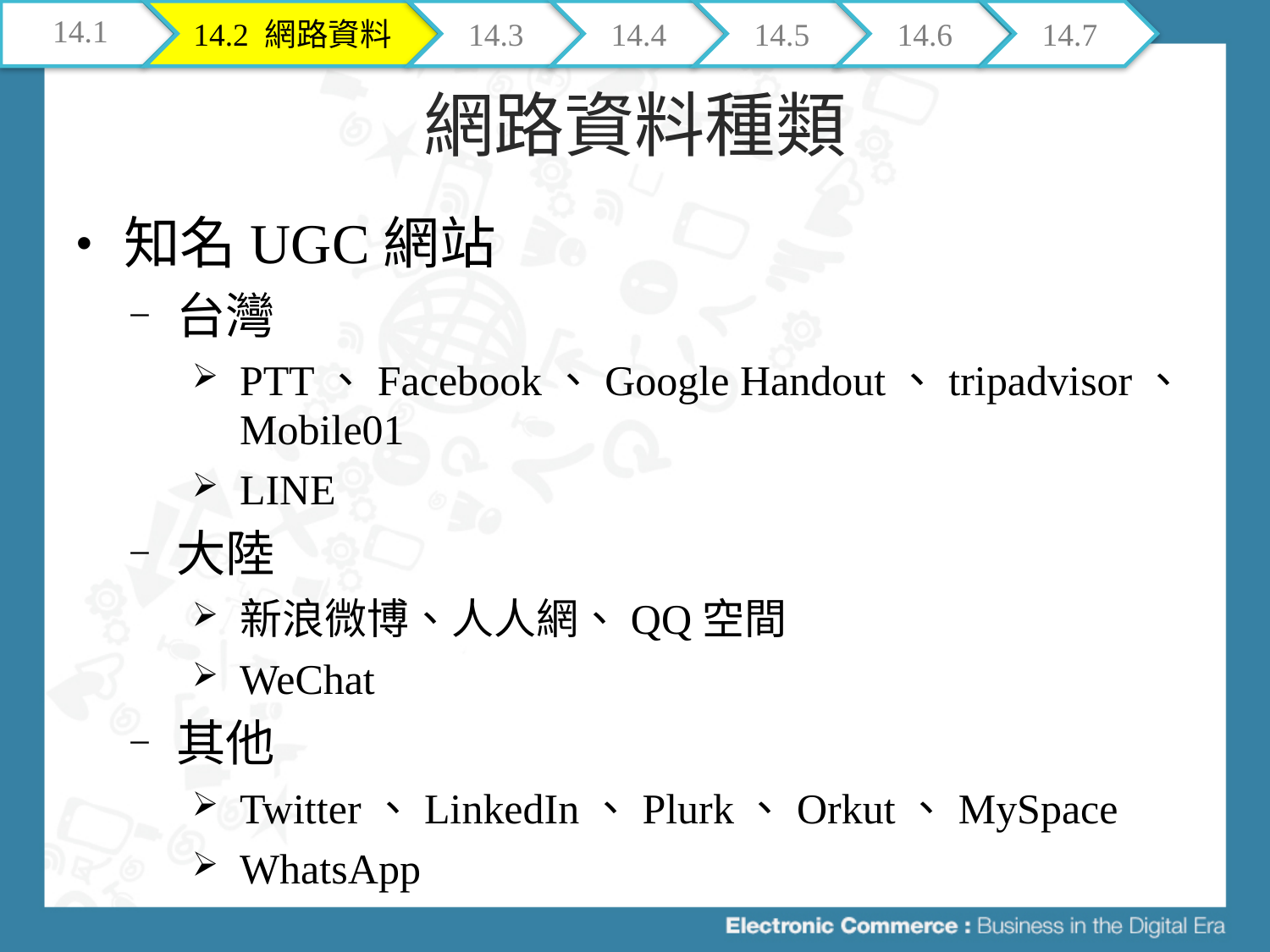

14.1
14.2 網路資料
14.3
14.4
14.5
14.6
14.7
# 網路資料種類
知名UGC網站
台灣
PTT、Facebook、Google Handout、tripadvisor、Mobile01
LINE
大陸
新浪微博、人人網、QQ空間
WeChat
其他
Twitter、LinkedIn、Plurk、Orkut、MySpace
WhatsApp